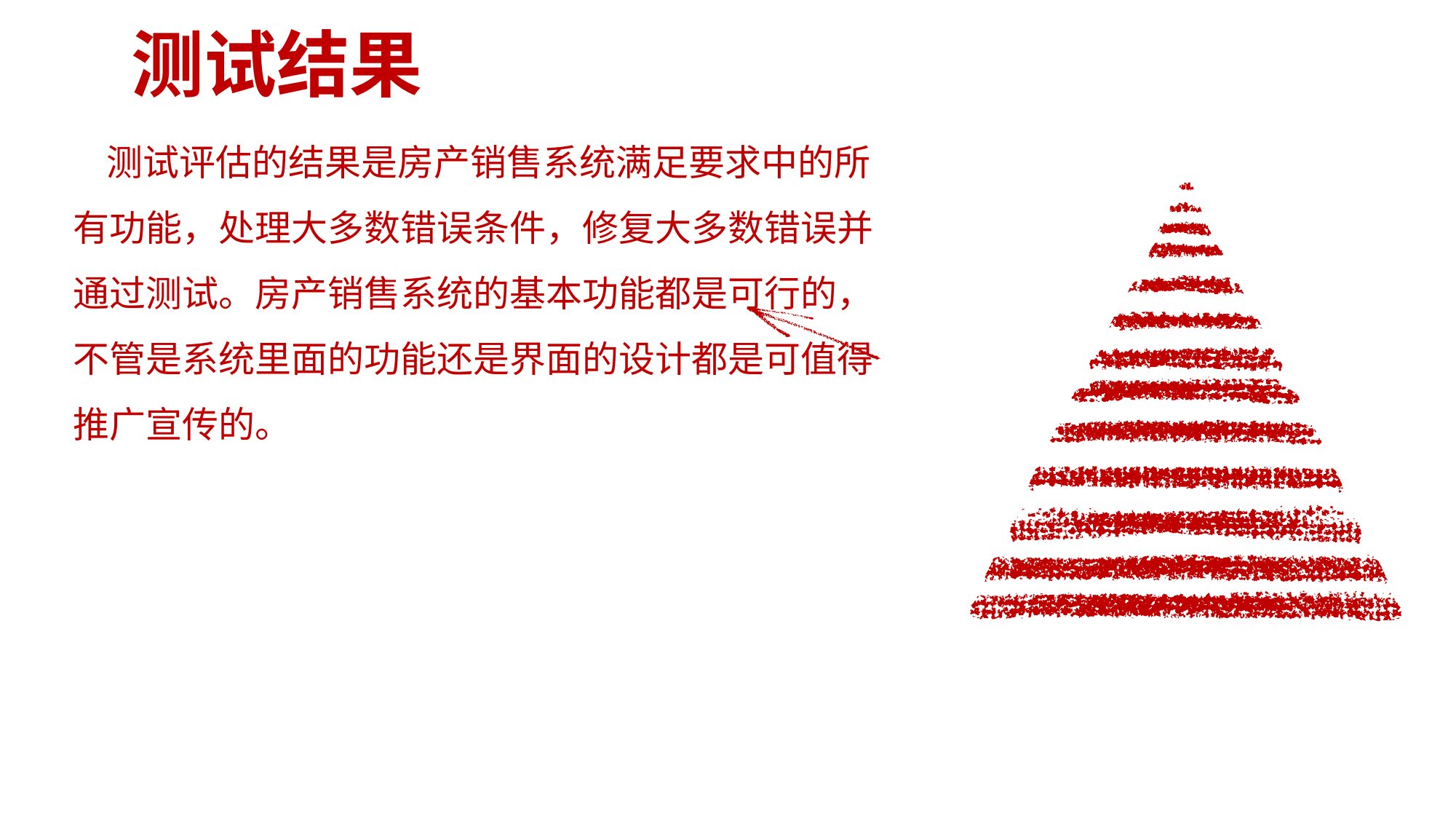

测试结果
   测试评估的结果是房产销售系统满足要求中的所有功能，处理大多数错误条件，修复大多数错误并通过测试。房产销售系统的基本功能都是可行的，不管是系统里面的功能还是界面的设计都是可值得推广宣传的。